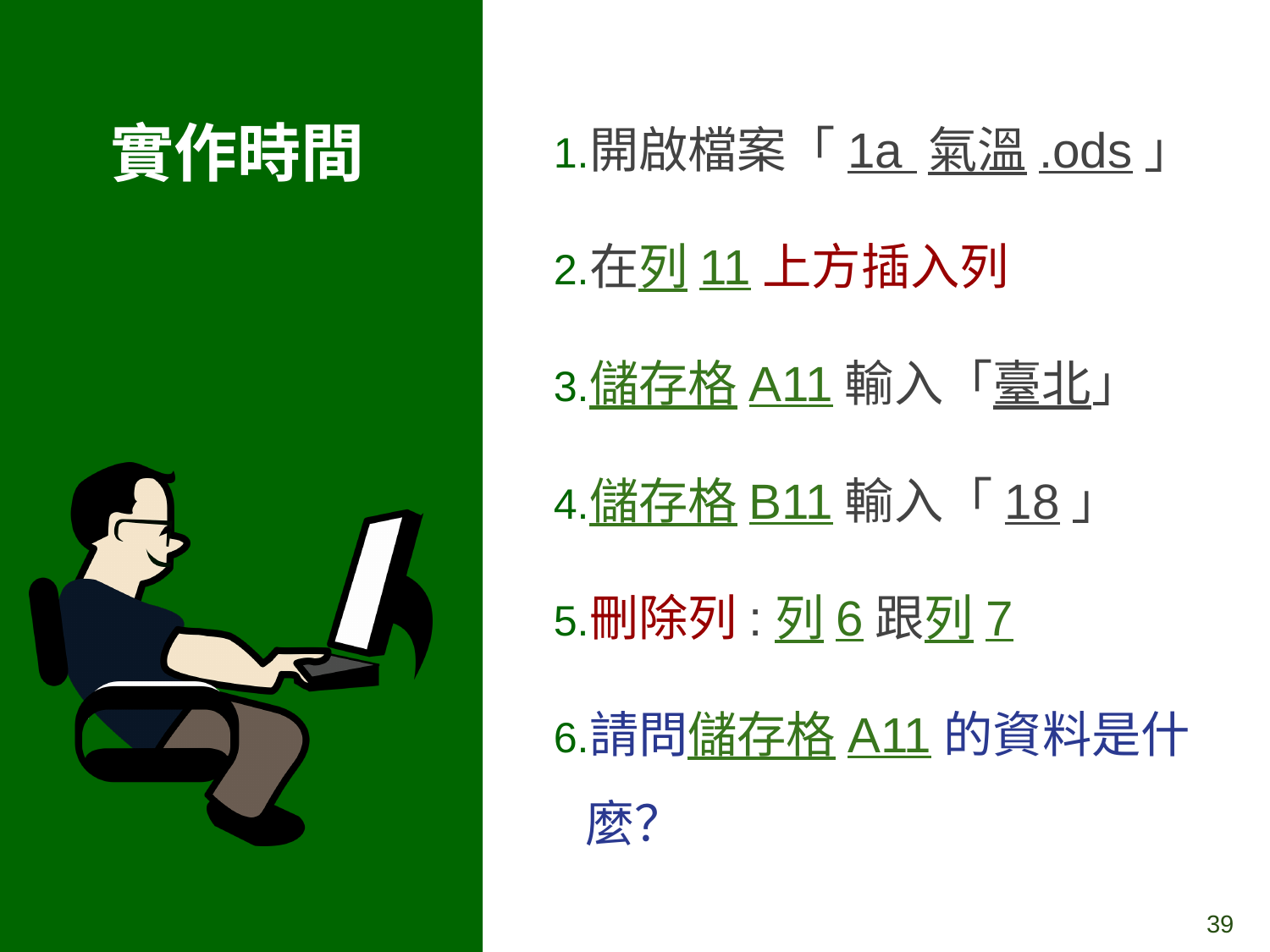

# 實作時間
開啟檔案「1a 氣溫.ods」
在列11上方插入列
儲存格A11輸入「臺北」
儲存格B11輸入「18」
刪除列:列6跟列7
請問儲存格A11的資料是什麼？
39